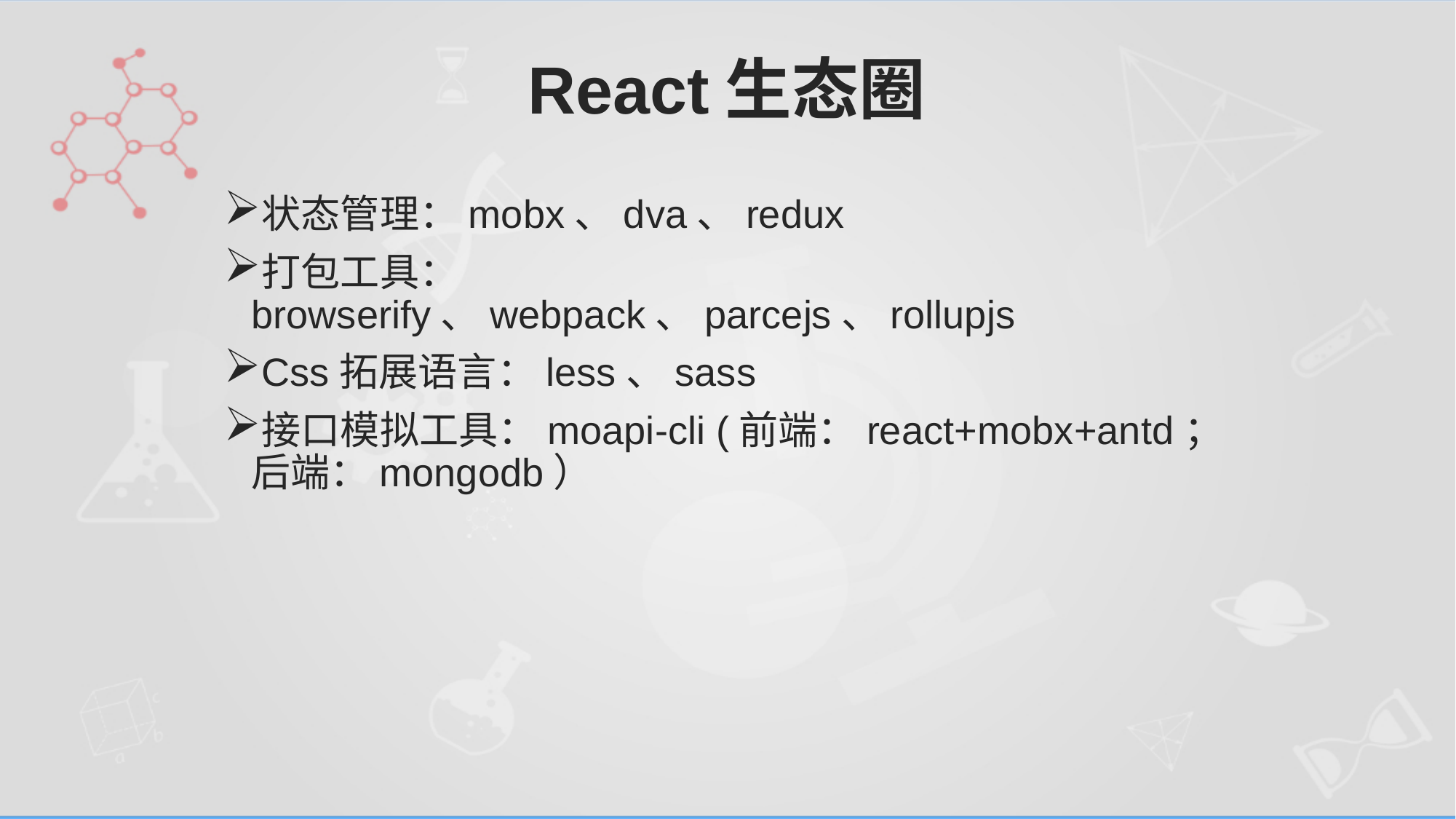

# React生态圈
状态管理：mobx、dva、redux
打包工具：browserify、webpack、parcejs、rollupjs
Css拓展语言：less、sass
接口模拟工具：moapi-cli (前端：react+mobx+antd；后端：mongodb）